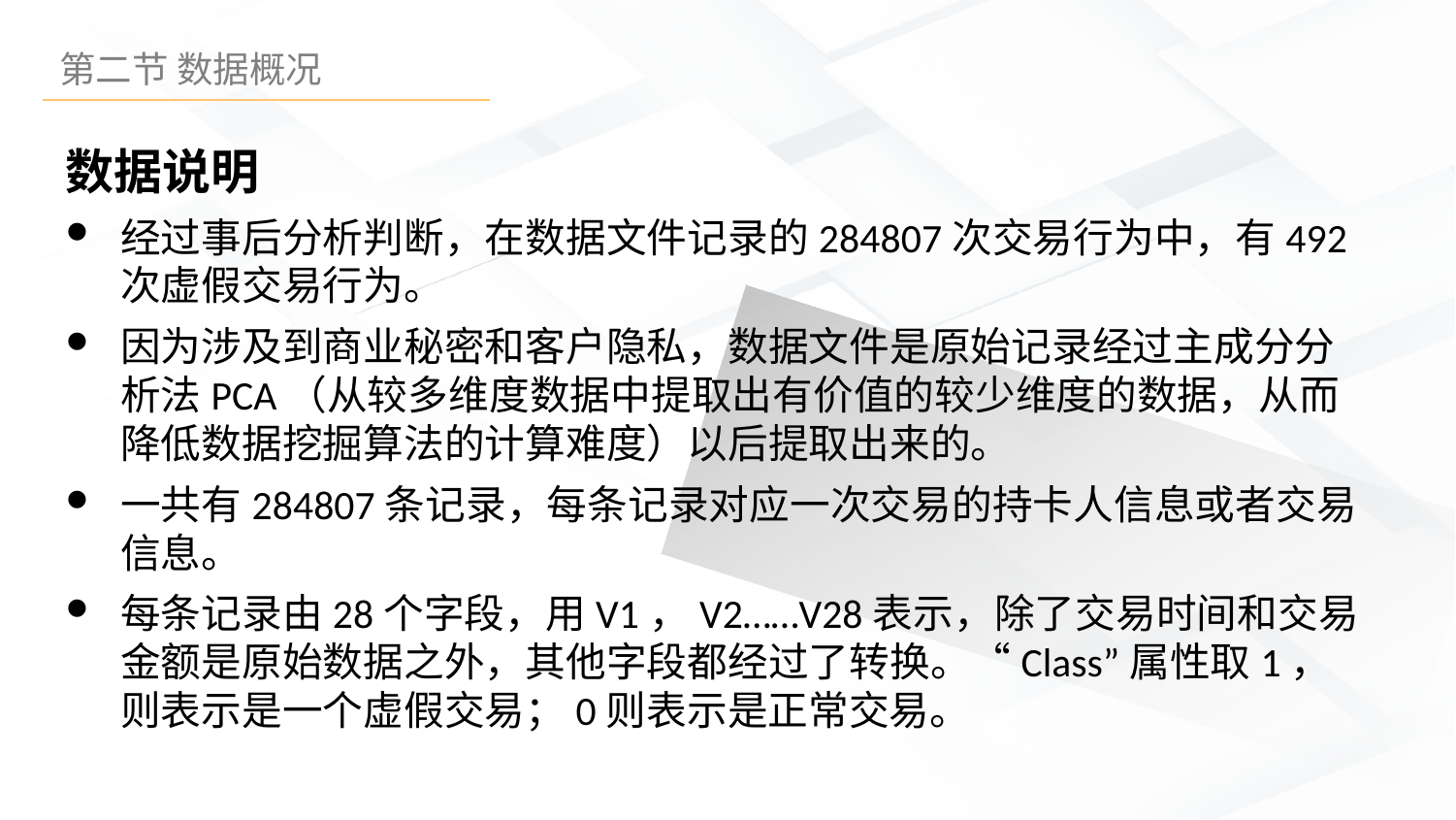

数据说明
经过事后分析判断，在数据文件记录的284807次交易行为中，有492次虚假交易行为。
因为涉及到商业秘密和客户隐私，数据文件是原始记录经过主成分分析法PCA（从较多维度数据中提取出有价值的较少维度的数据，从而降低数据挖掘算法的计算难度）以后提取出来的。
一共有284807条记录，每条记录对应一次交易的持卡人信息或者交易信息。
每条记录由28个字段，用V1，V2……V28表示，除了交易时间和交易金额是原始数据之外，其他字段都经过了转换。“Class”属性取1，则表示是一个虚假交易；0则表示是正常交易。